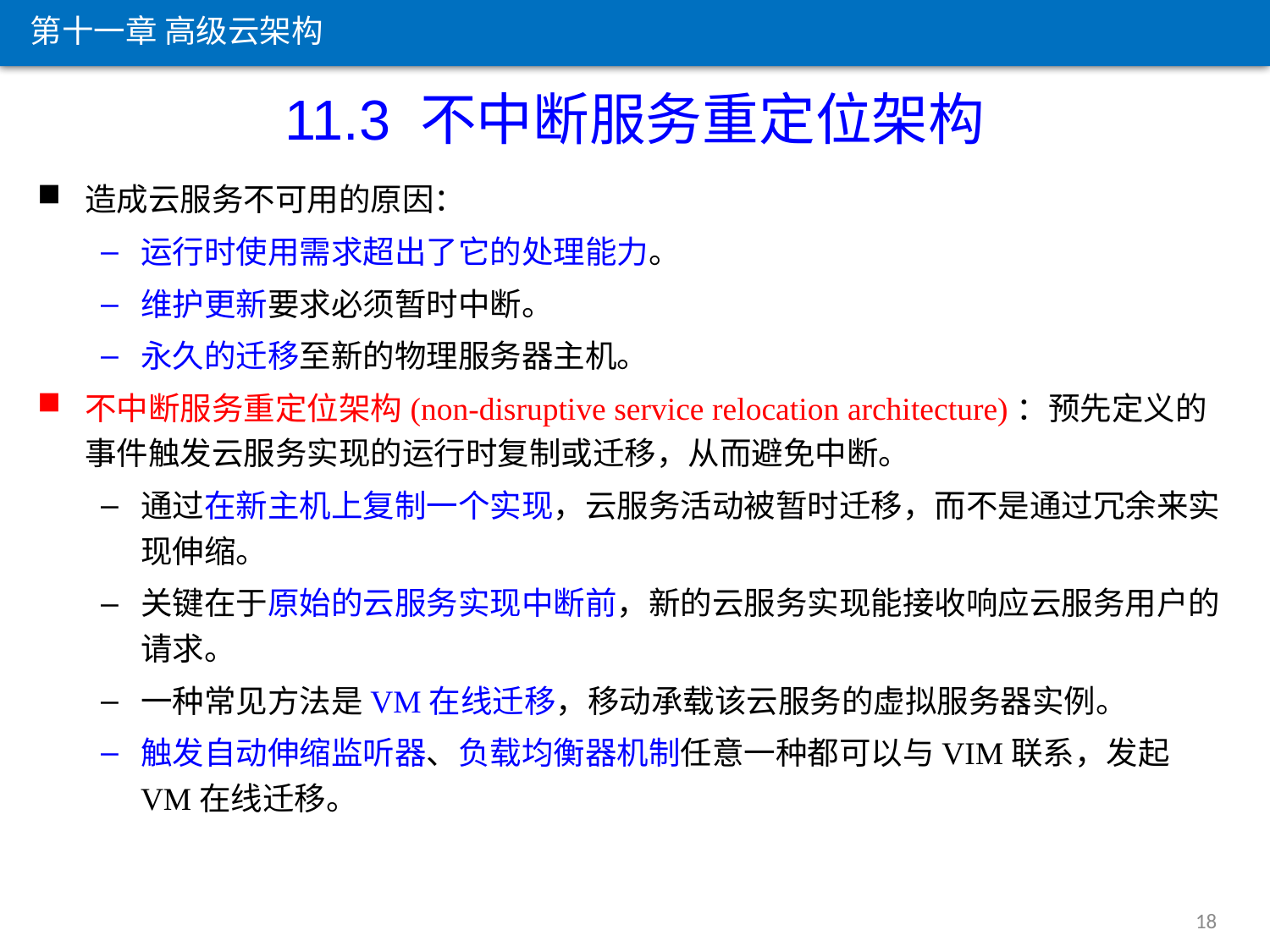

第十一章 高级云架构
11.3 不中断服务重定位架构
造成云服务不可用的原因：
运行时使用需求超出了它的处理能力。
维护更新要求必须暂时中断。
永久的迁移至新的物理服务器主机。
不中断服务重定位架构(non-disruptive service relocation architecture)：预先定义的事件触发云服务实现的运行时复制或迁移，从而避免中断。
通过在新主机上复制一个实现，云服务活动被暂时迁移，而不是通过冗余来实现伸缩。
关键在于原始的云服务实现中断前，新的云服务实现能接收响应云服务用户的请求。
一种常见方法是VM在线迁移，移动承载该云服务的虚拟服务器实例。
触发自动伸缩监听器、负载均衡器机制任意一种都可以与VIM联系，发起VM在线迁移。
18